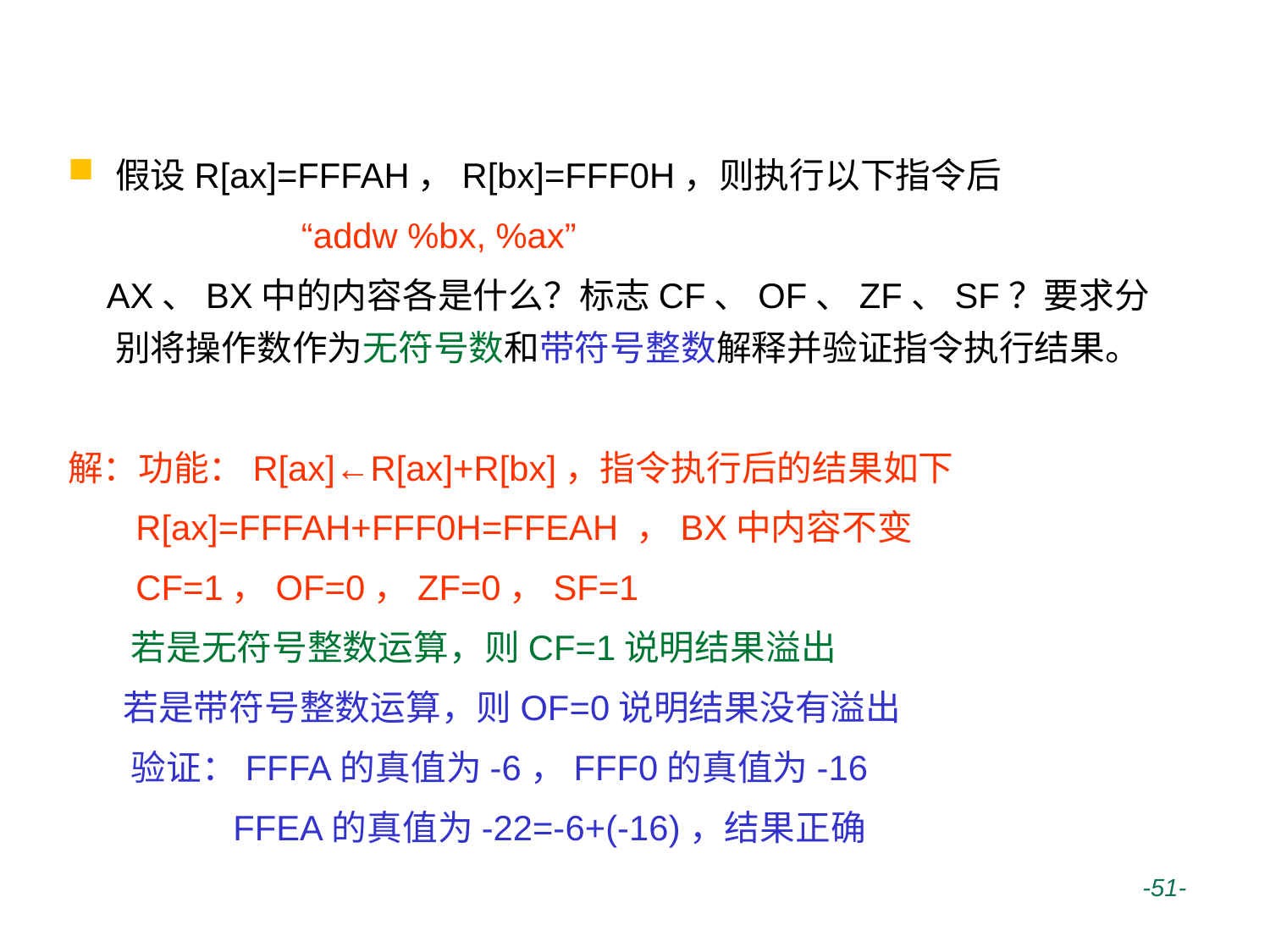

# 定点加法指令举例
假设R[ax]=FFFAH，R[bx]=FFF0H，则执行以下指令后
                        “addw %bx, %ax”
    AX、BX中的内容各是什么？标志CF、OF、ZF、SF？要求分别将操作数作为无符号数和带符号整数解释并验证指令执行结果。

解：功能：R[ax]←R[ax]+R[bx]，指令执行后的结果如下
       R[ax]=FFFAH+FFF0H=FFEAH ，BX中内容不变
       CF=1，OF=0，ZF=0，SF=1
       若是无符号整数运算，则CF=1说明结果溢出
      若是带符号整数运算，则OF=0说明结果没有溢出
       验证：FFFA的真值为-6，FFF0的真值为-16
                 FFEA的真值为-22=-6+(-16)，结果正确
 -51-